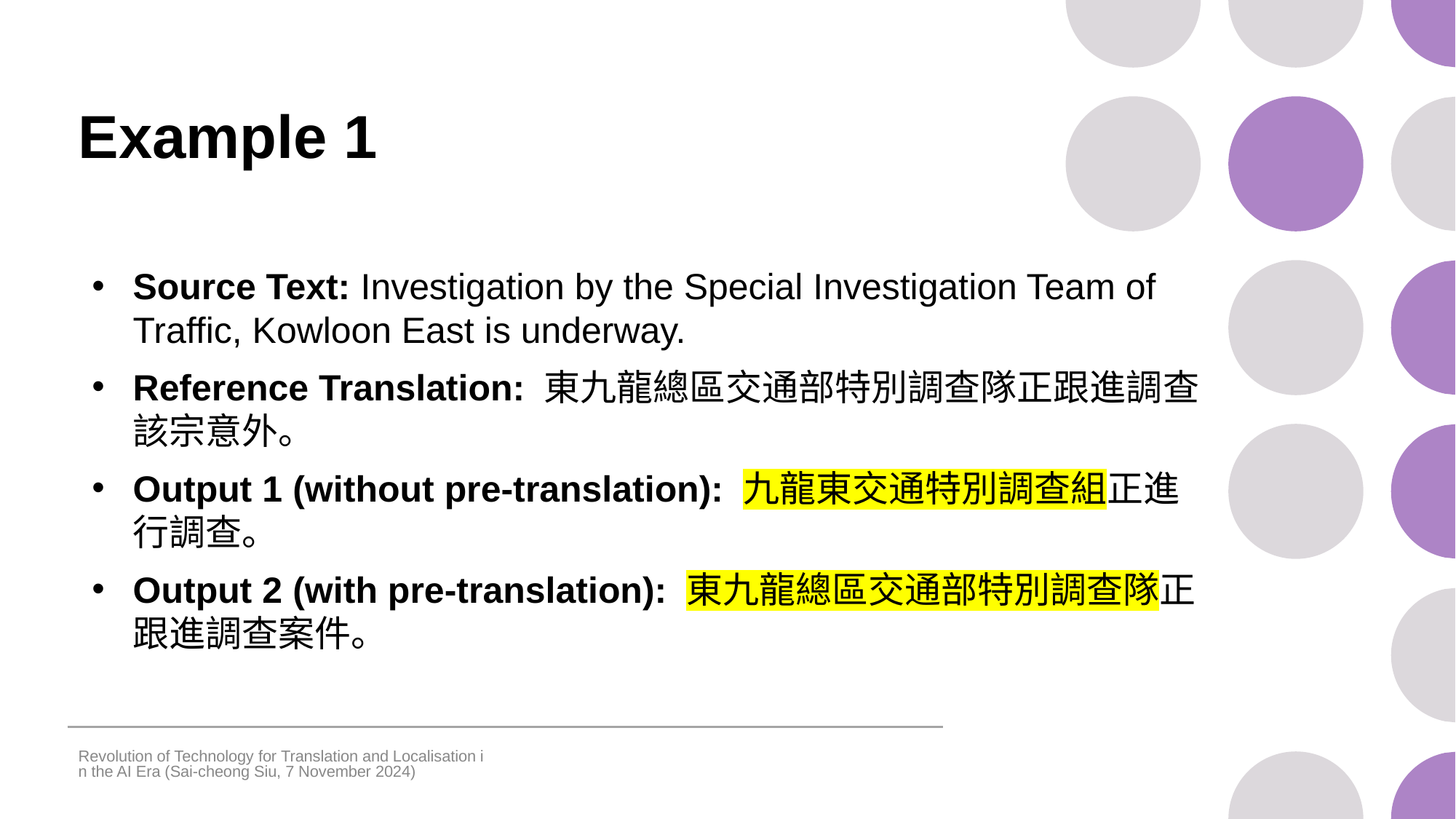

# Example 1
Source Text: Investigation by the Special Investigation Team of Traffic, Kowloon East is underway.
Reference Translation: 東九龍總區交通部特別調查隊正跟進調查該宗意外。
Output 1 (without pre-translation): 九龍東交通特別調查組正進行調查。
Output 2 (with pre-translation): 東九龍總區交通部特別調查隊正跟進調查案件。
Revolution of Technology for Translation and Localisation in the AI Era (Sai-cheong Siu, 7 November 2024)